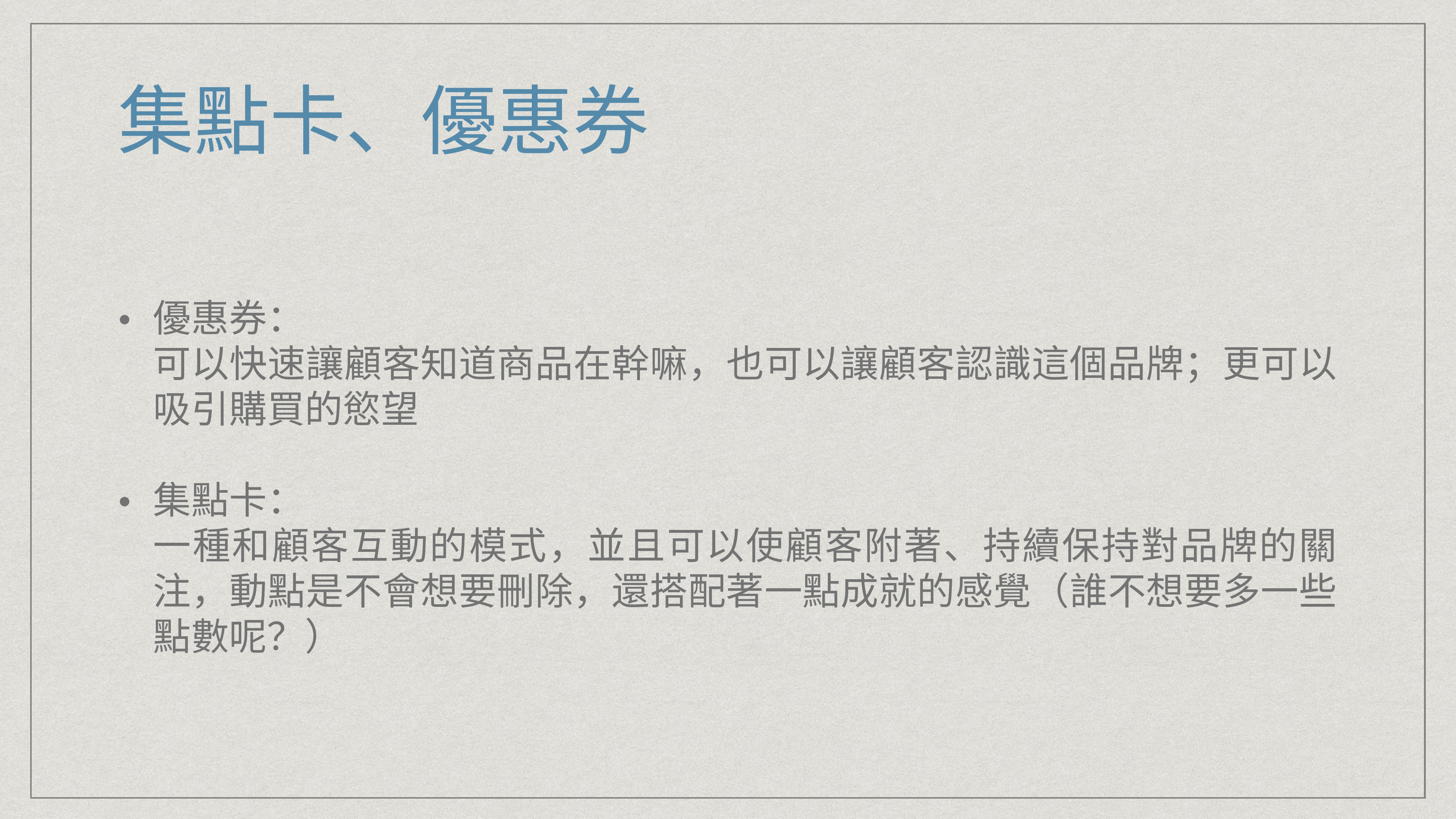

# 集點卡、優惠券
優惠券：
可以快速讓顧客知道商品在幹嘛，也可以讓顧客認識這個品牌；更可以吸引購買的慾望

集點卡：
一種和顧客互動的模式，並且可以使顧客附著、持續保持對品牌的關注，動點是不會想要刪除，還搭配著一點成就的感覺（誰不想要多一些點數呢？）